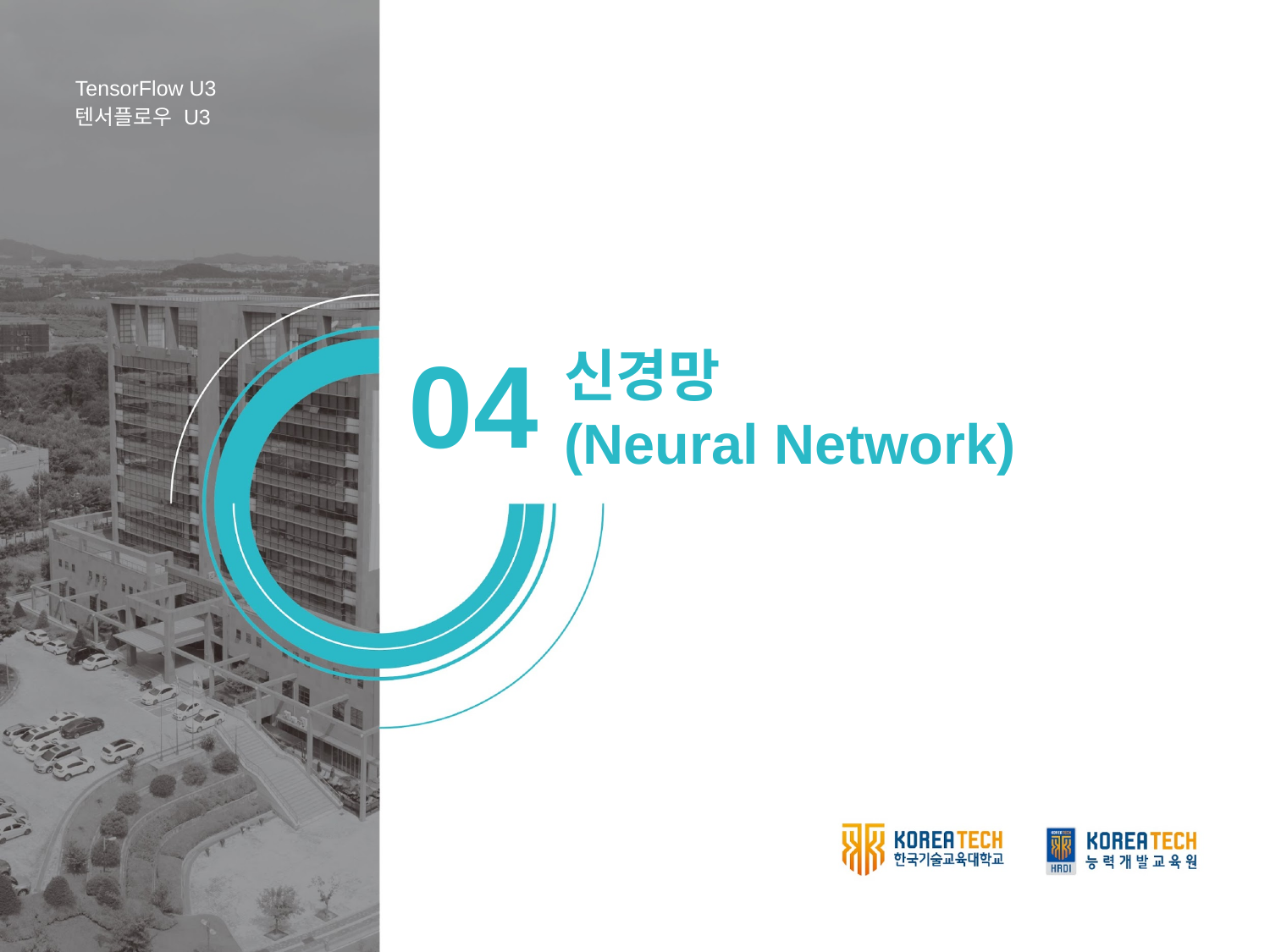

TensorFlow U3
텐서플로우 U3
04
신경망
(Neural Network)